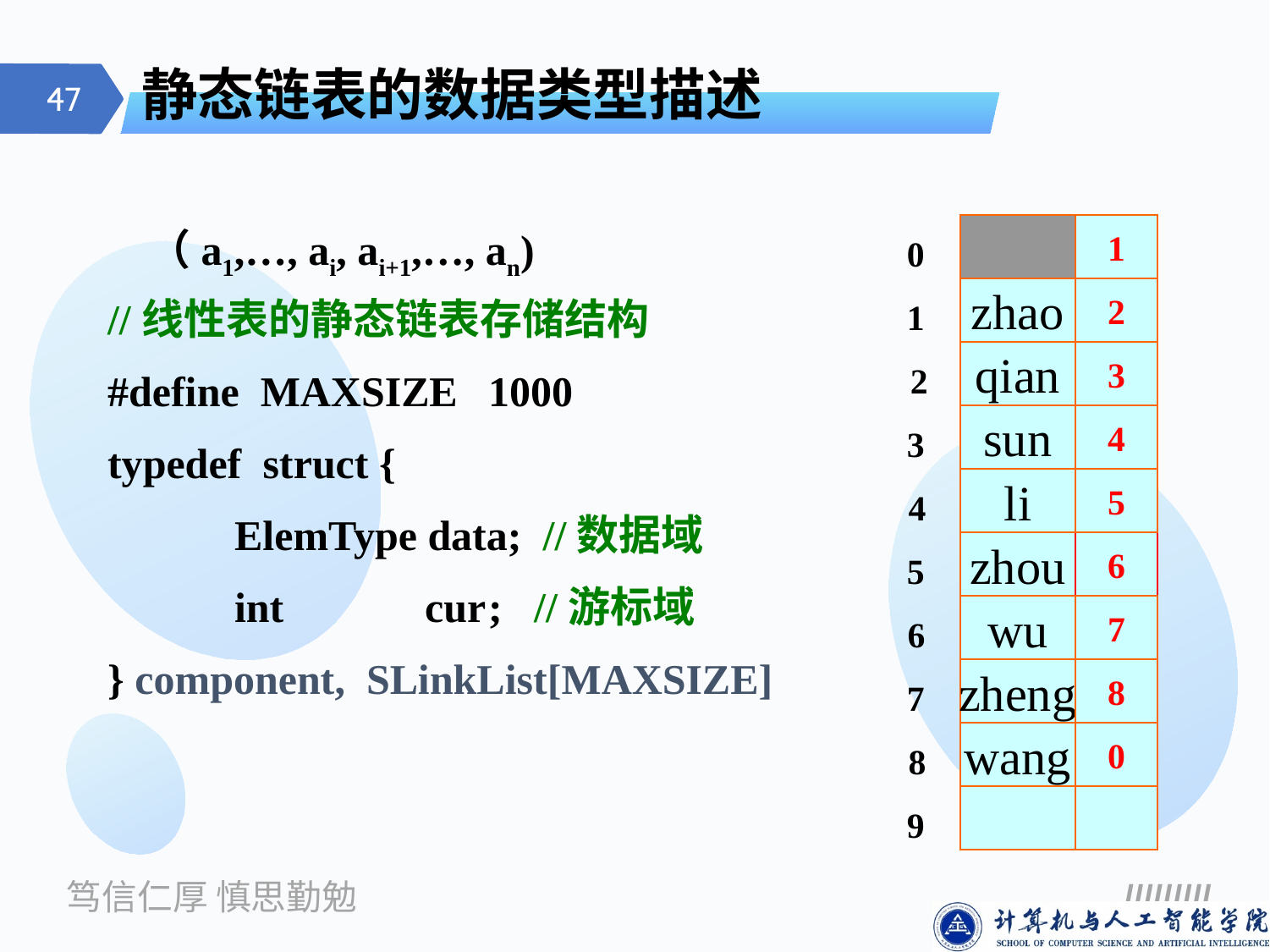

# 静态链表的数据类型描述

1
0
zhao
2
1
qian
3
2
sun
4
3
li
5
4
zhou
6
5
wu
7
6
zheng
8
7
wang
0
8

9
（a1,…, ai, ai+1,…, an)
//线性表的静态链表存储结构
#define  MAXSIZE	1000
typedef  struct {
	ElemType data;  //数据域
	int 	      cur	;   //游标域
} component,  SLinkList[MAXSIZE]